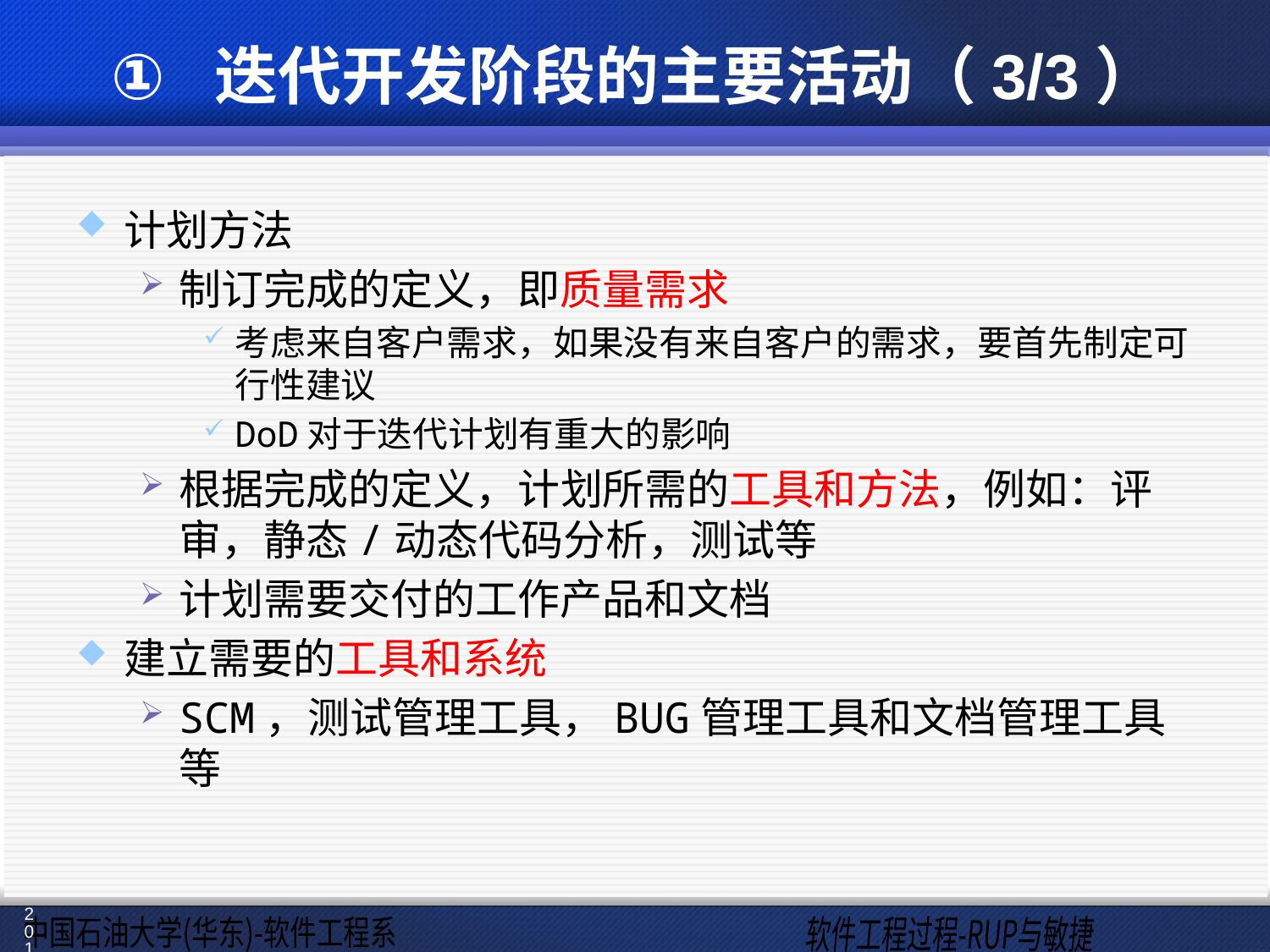

# 迭代开发阶段的主要活动（3/3）
计划方法
制订完成的定义，即质量需求
考虑来自客户需求，如果没有来自客户的需求，要首先制定可行性建议
DoD对于迭代计划有重大的影响
根据完成的定义，计划所需的工具和方法，例如：评审，静态/动态代码分析，测试等
计划需要交付的工作产品和文档
建立需要的工具和系统
SCM，测试管理工具，BUG管理工具和文档管理工具等

201